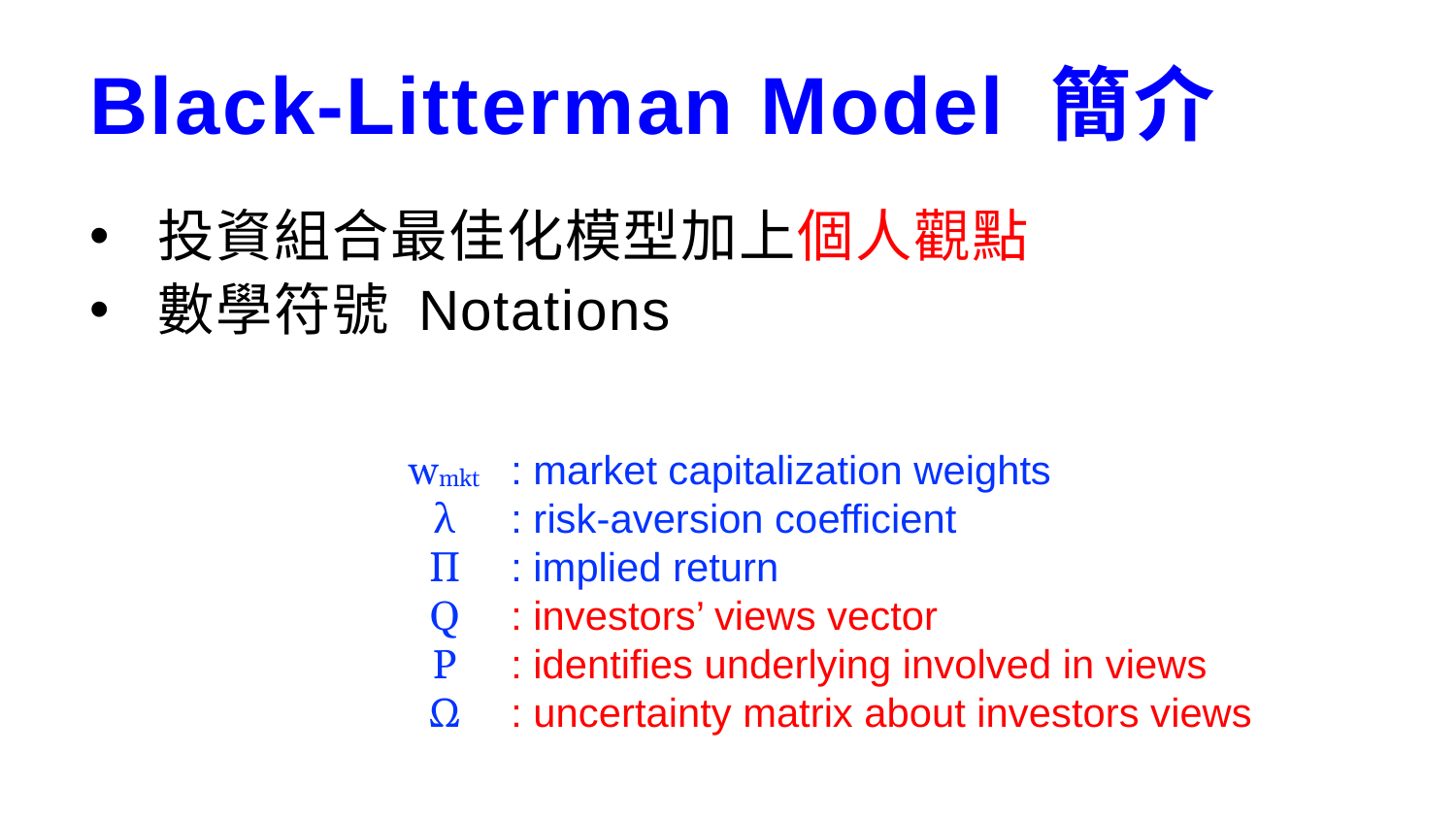

# Black-Litterman Model 簡介
投資組合最佳化模型加上個人觀點
數學符號 Notations
wmkt
λ
Π
Q
P
Ω
: market capitalization weights
: risk-aversion coefficient
: implied return
: investors’ views vector
: identifies underlying involved in views
: uncertainty matrix about investors views